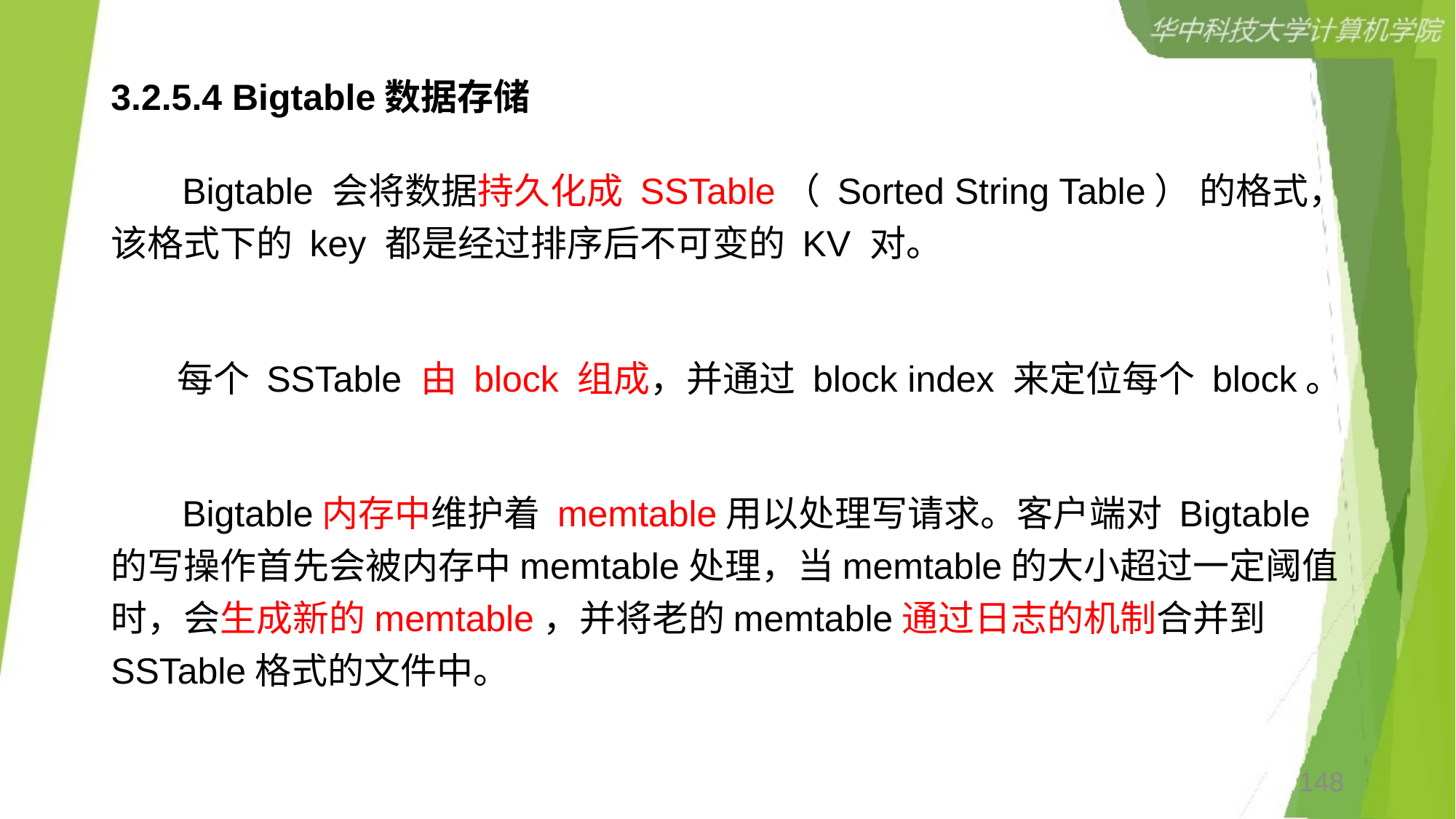

# 3.2.5.4 Bigtable数据存储
       Bigtable 会将数据持久化成 SSTable（ Sorted String Table） 的格式，该格式下的 key 都是经过排序后不可变的 KV 对。

       每个 SSTable 由 block 组成，并通过 block index 来定位每个 block。

       Bigtable内存中维护着 memtable用以处理写请求。客户端对 Bigtable 的写操作首先会被内存中memtable处理，当memtable的大小超过一定阈值时，会生成新的memtable，并将老的memtable通过日志的机制合并到SSTable格式的文件中。
148